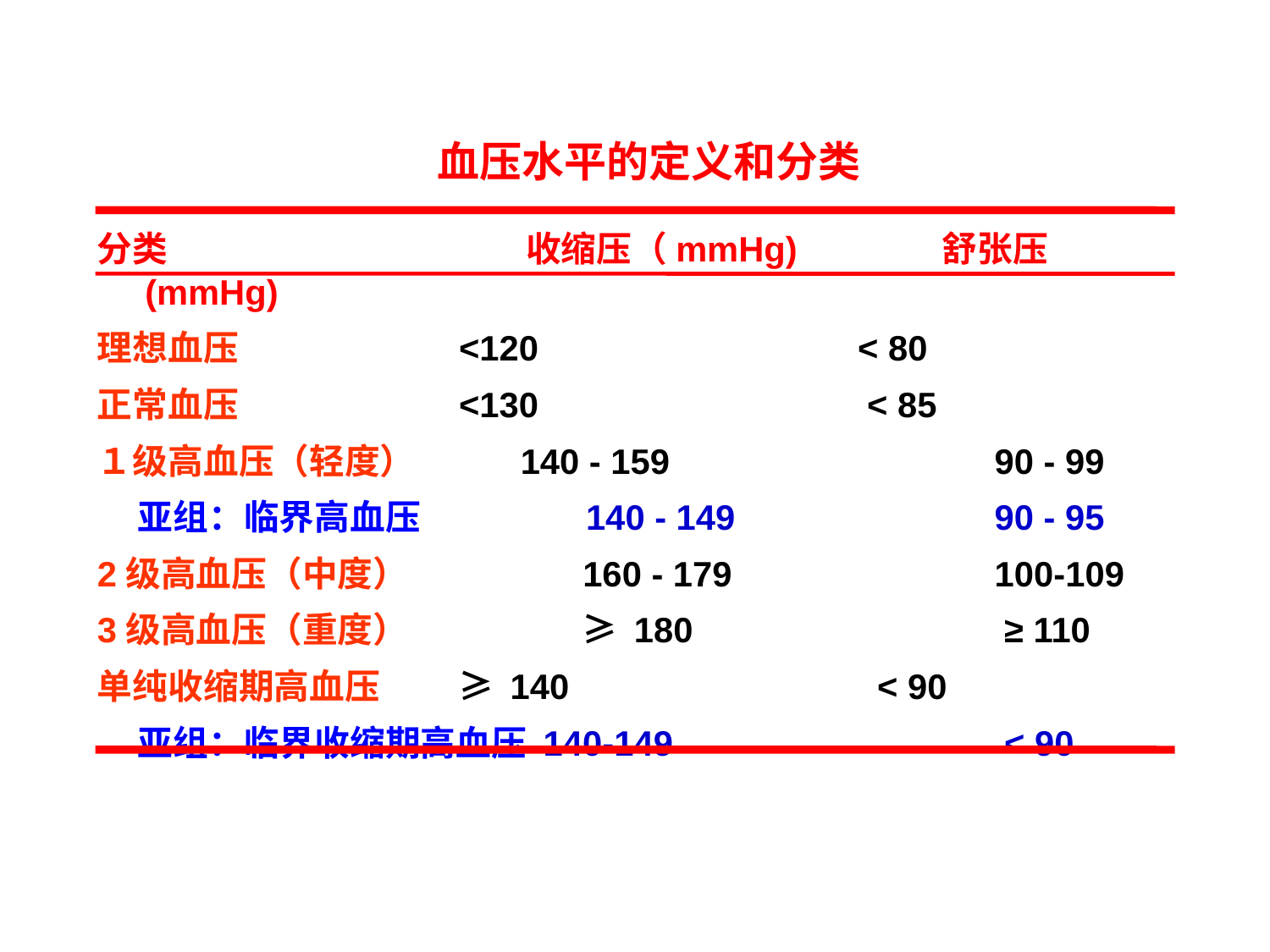

血压水平的定义和分类

分类			收缩压（mmHg)	　舒张压 (mmHg)
理想血压	　	　  <120		        < 80
正常血压	　	　  <130	                      < 85
１级高血压（轻度）            140 - 159		         90 - 99
    亚组：临界高血压	　  140 - 149		         90 - 95
2级高血压（中度）	      160 - 179	   	         100-109
3级高血压（重度）	       ≥ 180		          ≥ 110
单纯收缩期高血压	　   ≥ 140		          < 90
    亚组：临界收缩期高血压 140-149		          < 90